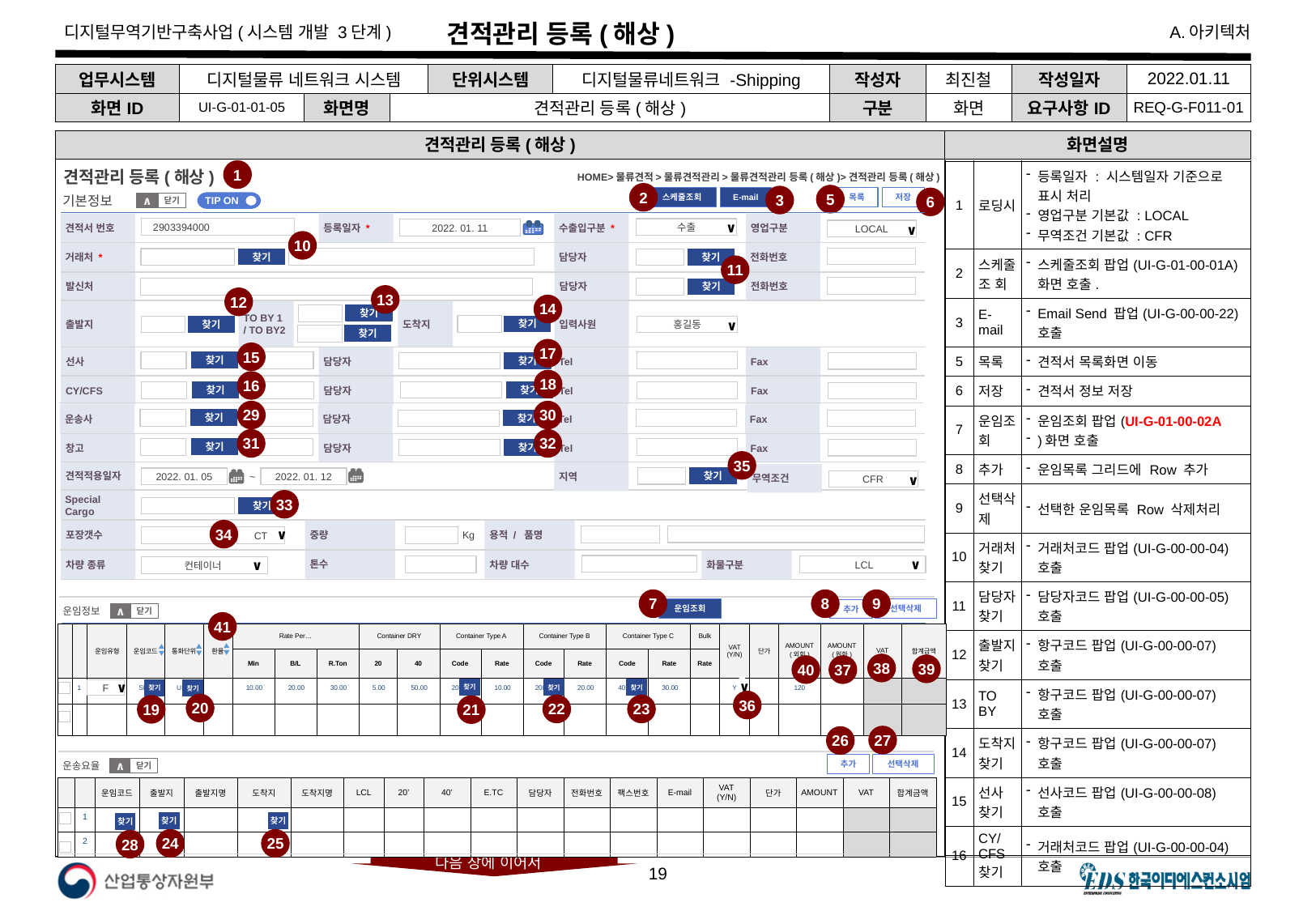

# 견적관리 등록(해상)
| 업무시스템 | 디지털물류 네트워크 시스템 |  |  | 단위시스템 | 디지털물류네트워크 -Shipping | 작성자 | 최진철 | 작성일자 | 2022.01.11 |
| --- | --- | --- | --- | --- | --- | --- | --- | --- | --- |
| 화면ID | UI-G-01-01-05 | 화면명 | 견적관리 등록(해상) |  |  | 구분 | 화면 | 요구사항ID | REQ-G-F011-01 |
견적관리 등록(해상)
화면설명

견적관리 등록(해상)
HOME>물류견적>물류견적관리>물류견적관리 등록(해상)>견적관리 등록(해상)
1
| 1 | 로딩시 | 등록일자 : 시스템일자 기준으로 표시 처리 영업구분 기본값 : LOCAL 무역조건 기본값 : CFR |
| --- | --- | --- |
| 2 | 스케줄 조 회 | 스케줄조회 팝업(UI-G-01-00-01A) 화면 호출. |
| 3 | E-mail | Email Send 팝업(UI-G-00-00-22) 호출 |
| 5 | 목록 | 견적서 목록화면 이동 |
| 6 | 저장 | 견적서 정보 저장 |
| 7 | 운임조회 | 운임조회 팝업(UI-G-01-00-02A )화면 호출 |
| 8 | 추가 | 운임목록 그리드에 Row 추가 |
| 9 | 선택삭제 | 선택한 운임목록 Row 삭제처리 |
| 10 | 거래처 찾기 | 거래처코드 팝업(UI-G-00-00-04) 호출 |
| 11 | 담당자 찾기 | 담당자코드 팝업(UI-G-00-00-05) 호출 |
| 12 | 출발지 찾기 | 항구코드 팝업(UI-G-00-00-07) 호출 |
| 13 | TO BY | 항구코드 팝업(UI-G-00-00-07) 호출 |
| 14 | 도착지 찾기 | 항구코드 팝업(UI-G-00-00-07) 호출 |
| 15 | 선사 찾기 | 선사코드 팝업(UI-G-00-00-08) 호출 |
| 16 | CY/CFS 찾기 | 거래처코드 팝업(UI-G-00-00-04) 호출 |

2
5
3
6
저장
스케줄조회
목록
E-mail
기본정보
TIP ON

닫기
∧
영업구분
수출입구분 *
등록일자 *
견적서 번호
2903394000
수출
∨
2022. 01. 11

LOCAL
∨
10
담당자
거래처 *
전화번호

찾기
찾기
11
전화번호
담당자
발신처

찾기
13
12
14
입력사원
TO BY 1
/ TO BY2
도착지
출발지
찾기

홍길동
∨
찾기
찾기

찾기
17
15
Fax
선사
Tel
담당자

찾기

찾기

18
16
Fax
CY/CFS
Tel
담당자

찾기

찾기

30
29
Fax
운송사
Tel
담당자

찾기

찾기

32
31
Fax
창고
Tel
담당자

찾기

찾기

35
견적적용일자
지역
무역조건

찾기
2022. 01. 05
~
2022. 01. 12

CFR
∨
33
Special Cargo

찾기
34
중량
용적 /  품명
포장갯수

Kg

CT

∨
톤수
차량 대수
차량 종류
화물구분

 LCL
∨
컨테이너
∨
8
9
7
운임조회
선택삭제
추가
운임정보
닫기
∧
41
|  |  | 운임유형 | 운임코드 | 통화단위 | 환율 | Rate Per… |  |  | Container DRY |  | Container Type A |  | Container Type B |  | Container Type C |  | Bulk | VAT (Y/N) | 단가 | AMOUNT (외회) | AMOUNT (원화) | VAT | 합계금액 |
| --- | --- | --- | --- | --- | --- | --- | --- | --- | --- | --- | --- | --- | --- | --- | --- | --- | --- | --- | --- | --- | --- | --- | --- |
|  |  |  |  |  |  | Min | B/L | R.Ton | 20 | 40 | Code | Rate | Code | Rate | Code | Rate | Rate |  |  |  |  |  |  |
|  | 1 |  | SFC | USD |  | 10.00 | 20.00 | 30.00 | 5.00 | 50.00 | 20FH | 10.00 | 20RF | 20.00 | 40DR | 30.00 |  | Y |  | 120 |  |  |  |
|  |  |  |  |  |  |  |  |  |  |  |  |  |  |  |  |  |  |  |  |  |  |  |  |

38
39
40
37
∨
찾기
찾기
찾기
찾기
F
∨
찾기

36
20
22
23
19
21

27
26
선택삭제
추가
운송요율
닫기
∧
|  |  | 운임코드 | 출발지 | 출발지명 | 도착지 | 도착지명 | LCL | 20’ | 40’ | E.TC | 담당자 | 전화번호 | 팩스번호 | E-mail | VAT (Y/N) | 단가 | AMOUNT | VAT | 합계금액 |
| --- | --- | --- | --- | --- | --- | --- | --- | --- | --- | --- | --- | --- | --- | --- | --- | --- | --- | --- | --- |
|  | 1 |  |  |  |  |  |  |  |  |  |  |  |  |  |  |  |  |  |  |
|  | 2 |  |  |  |  |  |  |  |  |  |  |  |  |  |  |  |  |  |  |
찾기
찾기

찾기
24
25
28

다음 장에 이어서